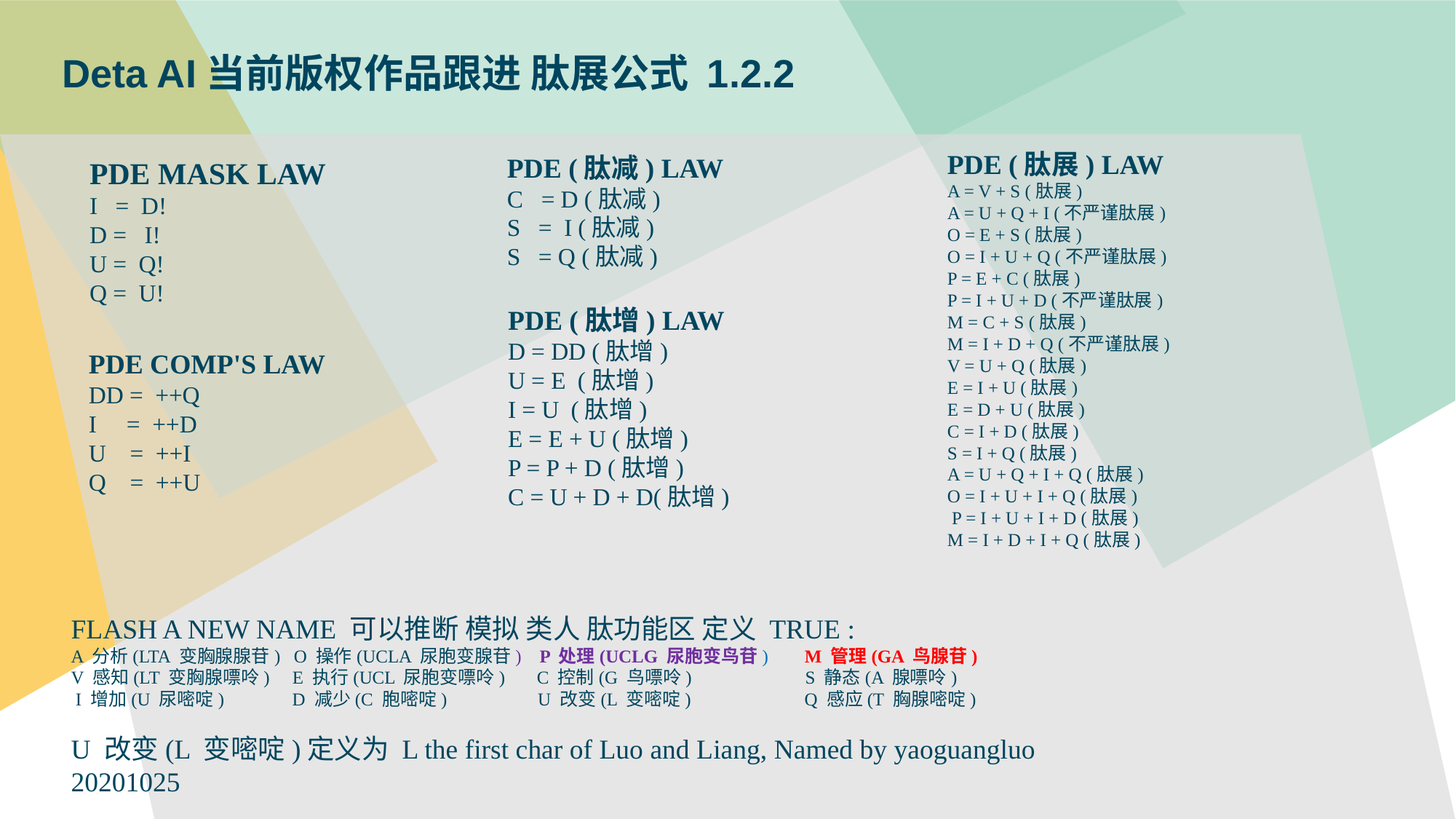

Deta AI当前版权作品跟进 肽展公式 1.2.2
PDE (肽展) LAW
A = V + S (肽展)
A = U + Q + I (不严谨肽展)
O = E + S (肽展)
O = I + U + Q (不严谨肽展)
P = E + C (肽展)
P = I + U + D (不严谨肽展)
M = C + S (肽展)
M = I + D + Q (不严谨肽展)
V = U + Q (肽展)
E = I + U (肽展)
E = D + U (肽展)
C = I + D (肽展)
S = I + Q (肽展)
A = U + Q + I + Q (肽展)
O = I + U + I + Q (肽展)
 P = I + U + I + D (肽展)
M = I + D + I + Q (肽展)
PDE (肽减) LAW
C   = D (肽减)
S   =  I (肽减)
S   = Q (肽减)

PDE MASK LAW
I   =  D!
D =   I!
U =  Q!
Q =  U!
PDE (肽增) LAW
D = DD (肽增)
U = E  (肽增)
I = U  (肽增)
E = E + U (肽增)
P = P + D (肽增)
C = U + D + D(肽增)
PDE COMP'S LAW
DD =  ++Q
I     =  ++D
U    =  ++I
Q    =  ++U
FLASH A NEW NAME 可以推断 模拟 类人 肽功能区 定义 TRUE :
A 分析(LTA 变胸腺腺苷)   O 操作(UCLA 尿胞变腺苷)    P 处理(UCLG 尿胞变鸟苷)        M 管理(GA 鸟腺苷)
V 感知(LT 变胸腺嘌呤)     E 执行(UCL 尿胞变嘌呤)       C 控制(G 鸟嘌呤)                         S 静态(A 腺嘌呤)
 I 增加(U 尿嘧啶)               D 减少(C 胞嘧啶)                    U 改变(L 变嘧啶)                         Q 感应(T 胸腺嘧啶)

U 改变(L 变嘧啶)定义为 L the first char of Luo and Liang, Named by yaoguangluo 20201025